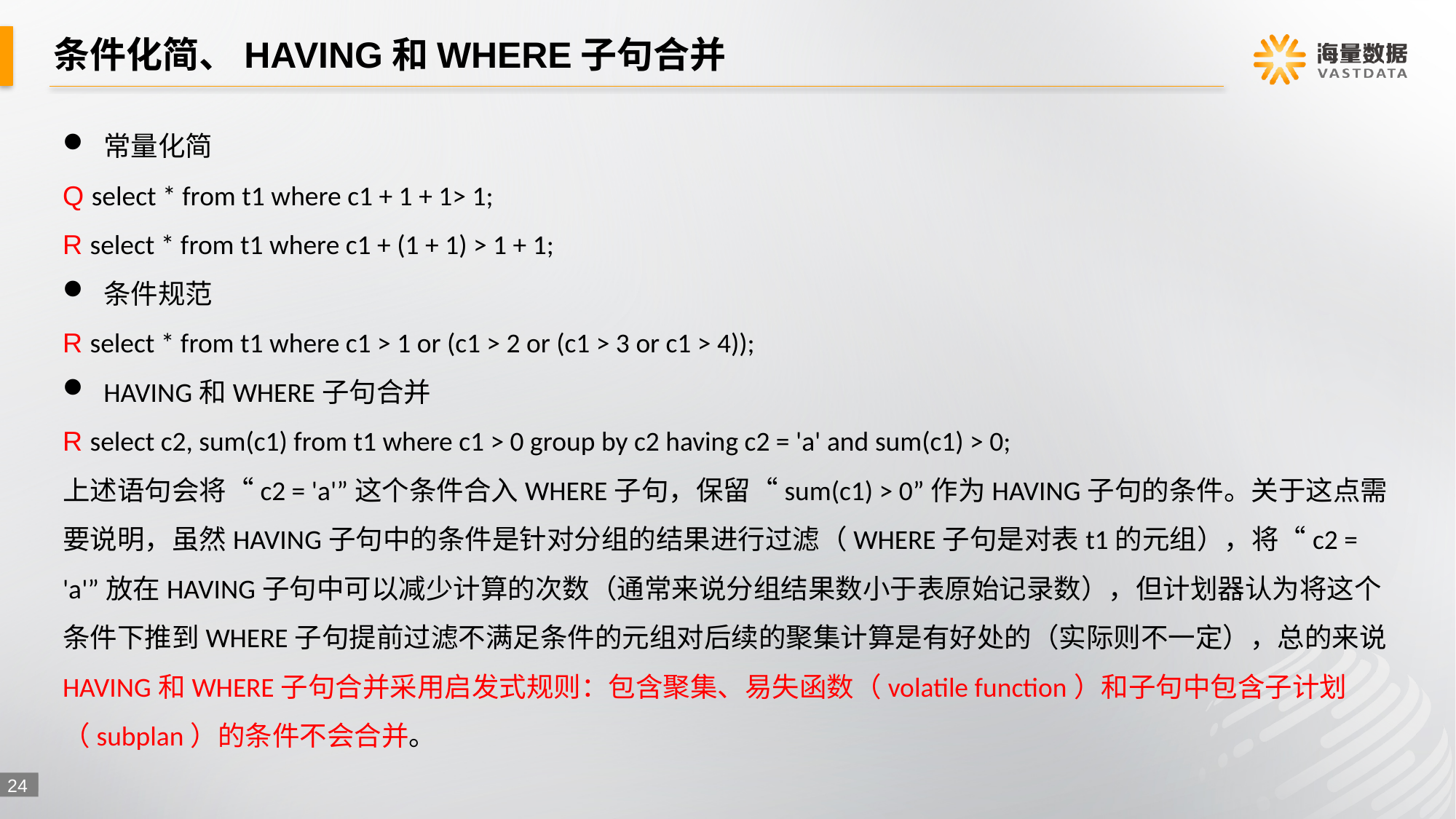

# 条件化简、HAVING和WHERE子句合并
常量化简
Q select * from t1 where c1 + 1 + 1> 1;
R select * from t1 where c1 + (1 + 1) > 1 + 1;
条件规范
R select * from t1 where c1 > 1 or (c1 > 2 or (c1 > 3 or c1 > 4));
HAVING和WHERE子句合并
R select c2, sum(c1) from t1 where c1 > 0 group by c2 having c2 = 'a' and sum(c1) > 0;
上述语句会将“c2 = 'a'”这个条件合入WHERE子句，保留“sum(c1) > 0”作为HAVING子句的条件。关于这点需要说明，虽然HAVING子句中的条件是针对分组的结果进行过滤（WHERE子句是对表t1的元组），将“c2 = 'a'”放在HAVING子句中可以减少计算的次数（通常来说分组结果数小于表原始记录数），但计划器认为将这个条件下推到WHERE子句提前过滤不满足条件的元组对后续的聚集计算是有好处的（实际则不一定），总的来说HAVING和WHERE子句合并采用启发式规则：包含聚集、易失函数（volatile function）和子句中包含子计划（subplan）的条件不会合并。